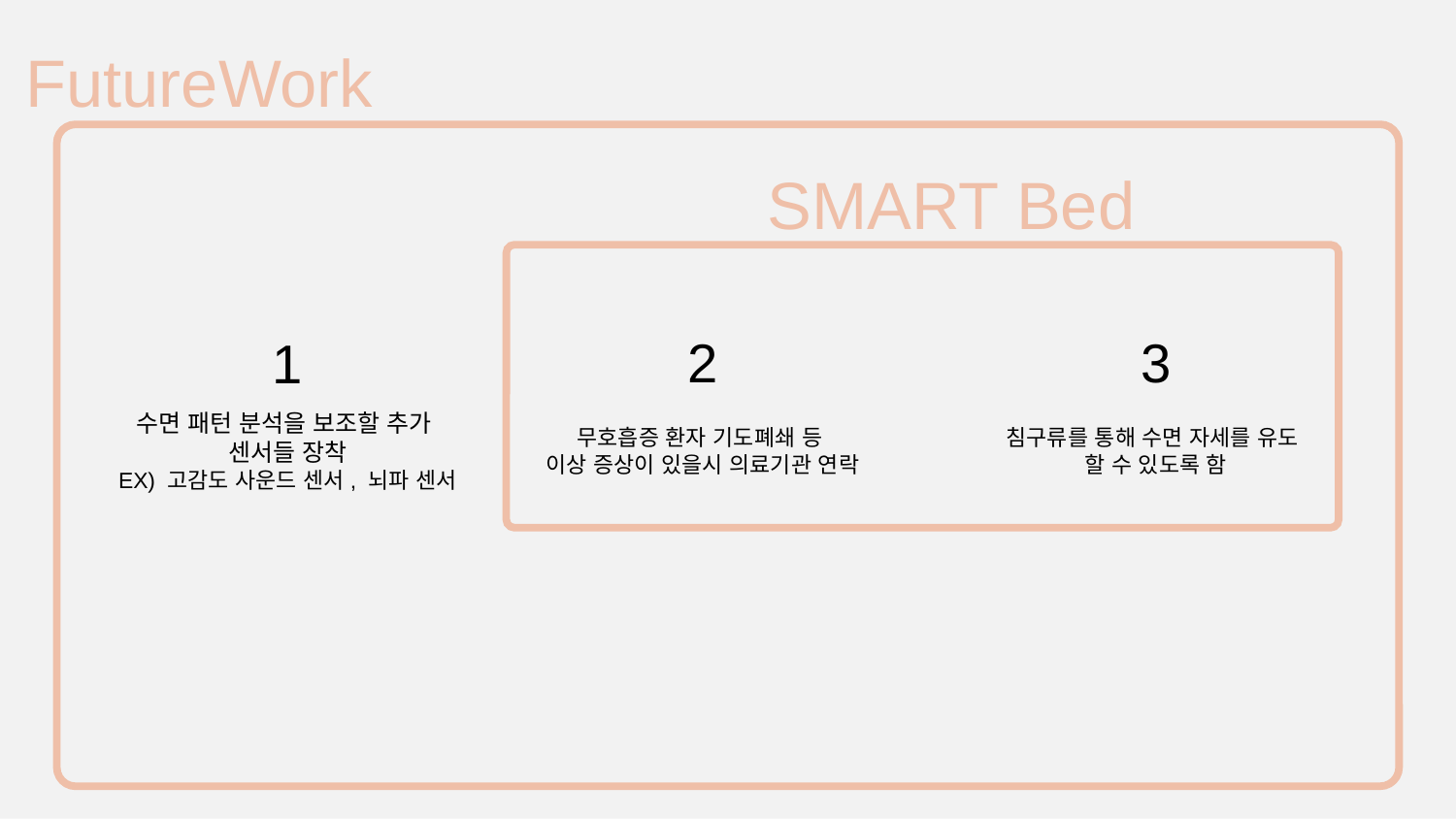

FutureWork

SMART Bed

2
무호흡증 환자 기도폐쇄 등
이상 증상이 있을시 의료기관 연락
3
침구류를 통해 수면 자세를 유도
할 수 있도록 함
1
수면 패턴 분석을 보조할 추가
센서들 장착
EX) 고감도 사운드 센서, 뇌파 센서